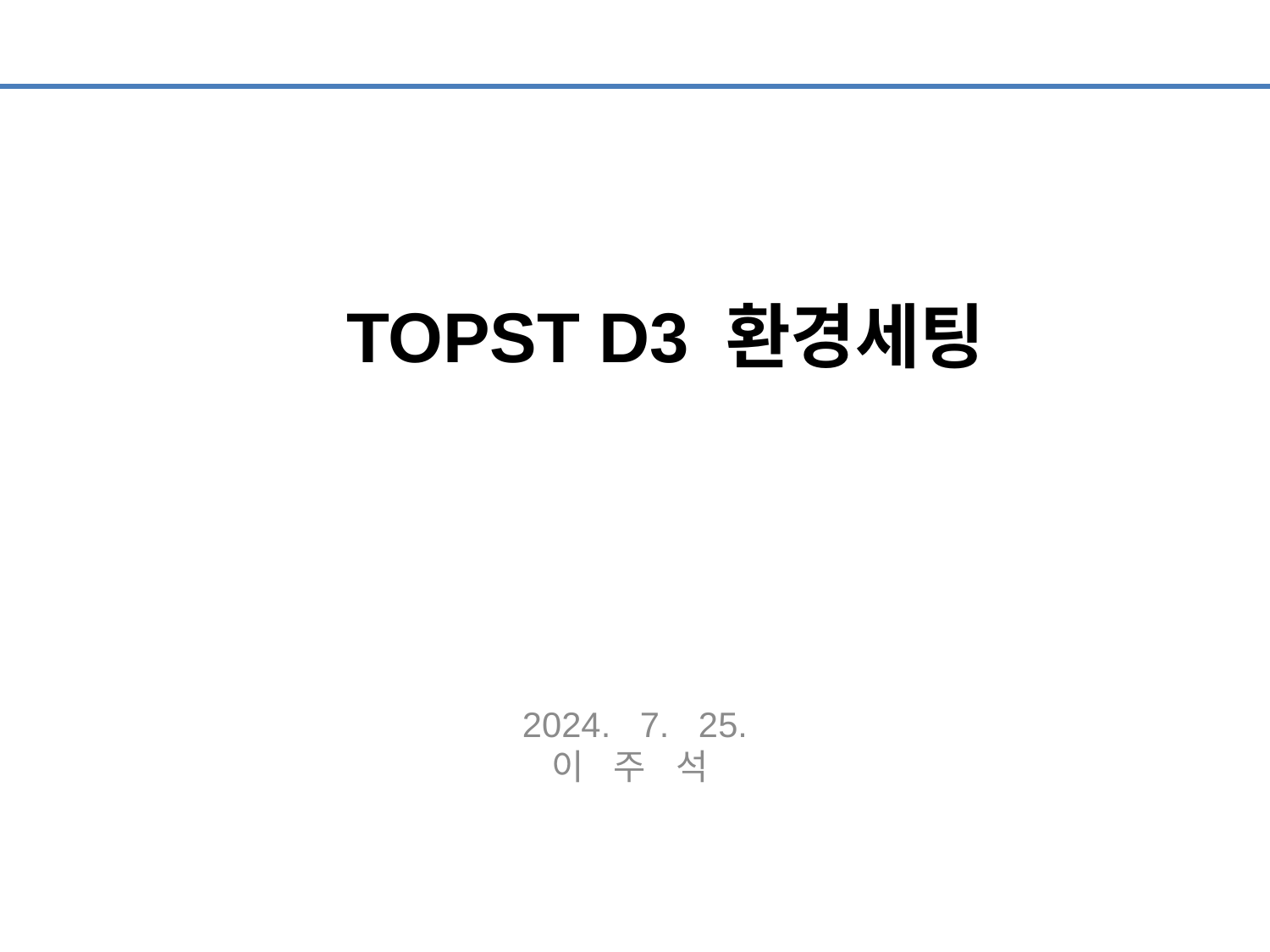

TOPST D3 환경세팅
2024.   7.   25.
이   주   석